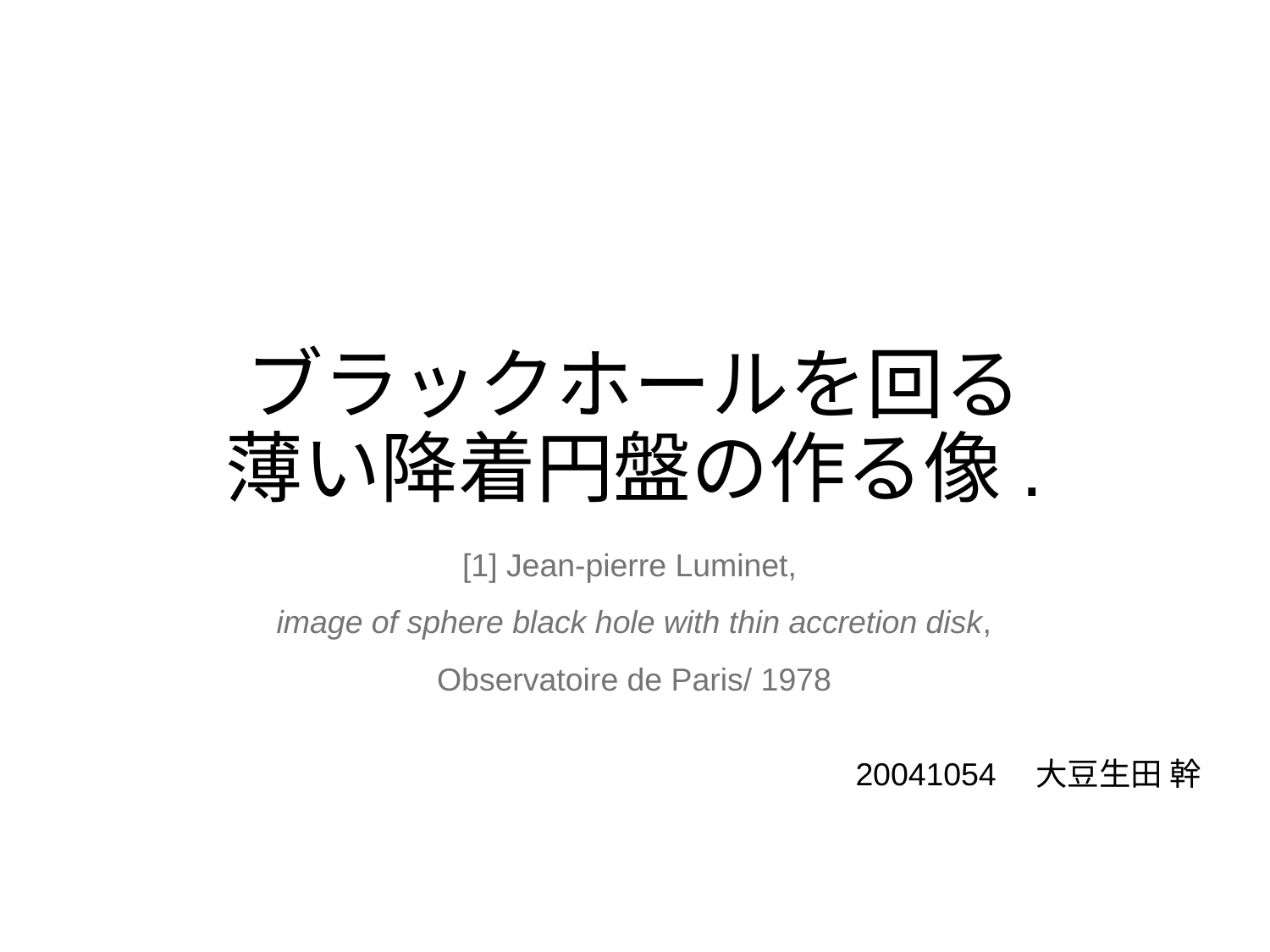

# ブラックホールを回る 薄い降着円盤の作る像.
[1] Jean-pierre Luminet,
image of sphere black hole with thin accretion disk,
Observatoire de Paris/ 1978

20041054　大豆生田 幹